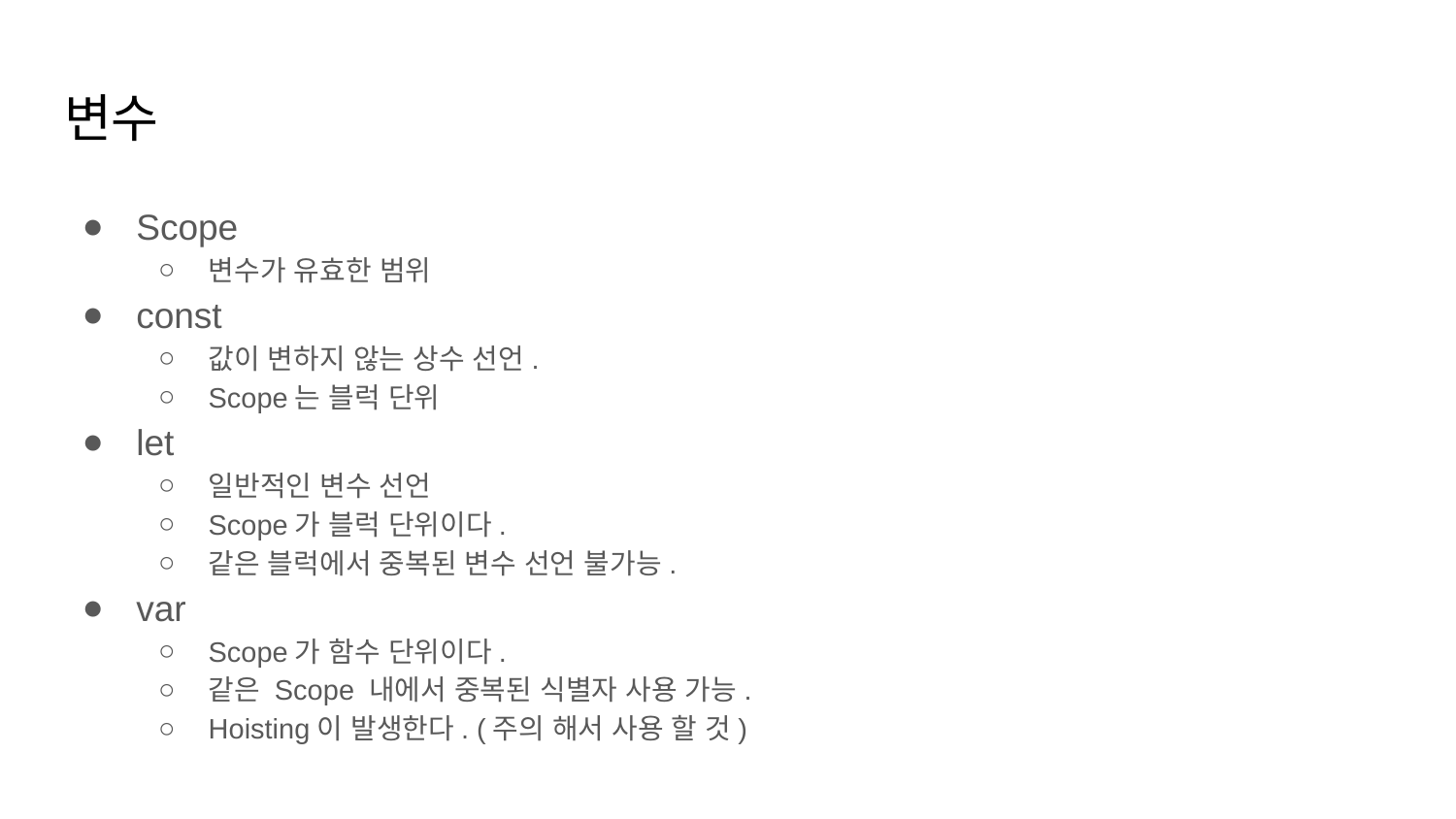

# 변수
Scope
변수가 유효한 범위
const
값이 변하지 않는 상수 선언.
Scope는 블럭 단위
let
일반적인 변수 선언
Scope가 블럭 단위이다.
같은 블럭에서 중복된 변수 선언 불가능.
var
Scope가 함수 단위이다.
같은 Scope 내에서 중복된 식별자 사용 가능.
Hoisting이 발생한다. (주의 해서 사용 할 것)